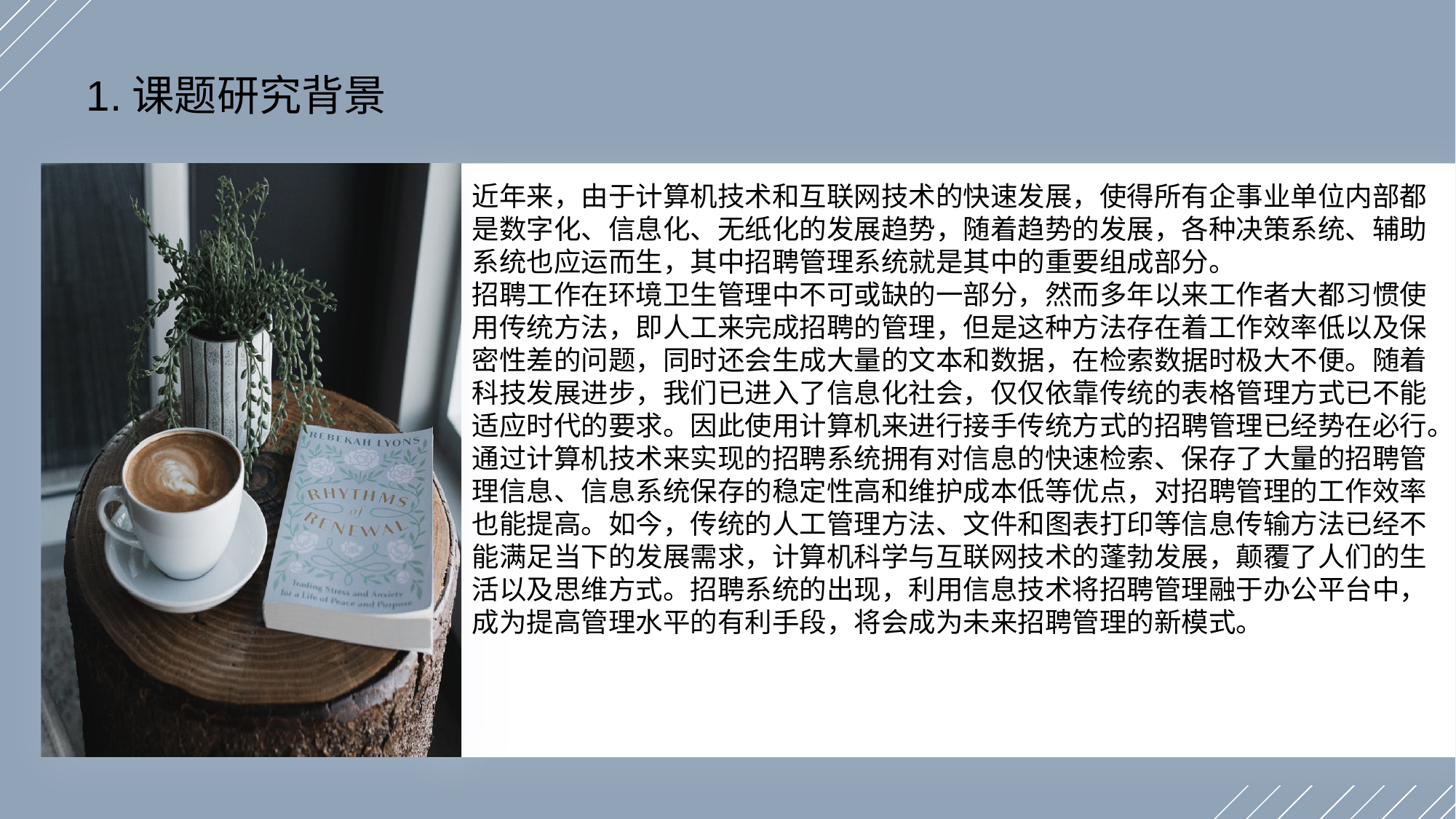

1.课题研究背景

近年来，由于计算机技术和互联网技术的快速发展，使得所有企事业单位内部都是数字化、信息化、无纸化的发展趋势，随着趋势的发展，各种决策系统、辅助系统也应运而生，其中招聘管理系统就是其中的重要组成部分。
招聘工作在环境卫生管理中不可或缺的一部分，然而多年以来工作者大都习惯使用传统方法，即人工来完成招聘的管理，但是这种方法存在着工作效率低以及保密性差的问题，同时还会生成大量的文本和数据，在检索数据时极大不便。随着科技发展进步，我们已进入了信息化社会，仅仅依靠传统的表格管理方式已不能适应时代的要求。因此使用计算机来进行接手传统方式的招聘管理已经势在必行。
通过计算机技术来实现的招聘系统拥有对信息的快速检索、保存了大量的招聘管理信息、信息系统保存的稳定性高和维护成本低等优点，对招聘管理的工作效率也能提高。如今，传统的人工管理方法、文件和图表打印等信息传输方法已经不能满足当下的发展需求，计算机科学与互联网技术的蓬勃发展，颠覆了人们的生活以及思维方式。招聘系统的出现，利用信息技术将招聘管理融于办公平台中，成为提高管理水平的有利手段，将会成为未来招聘管理的新模式。